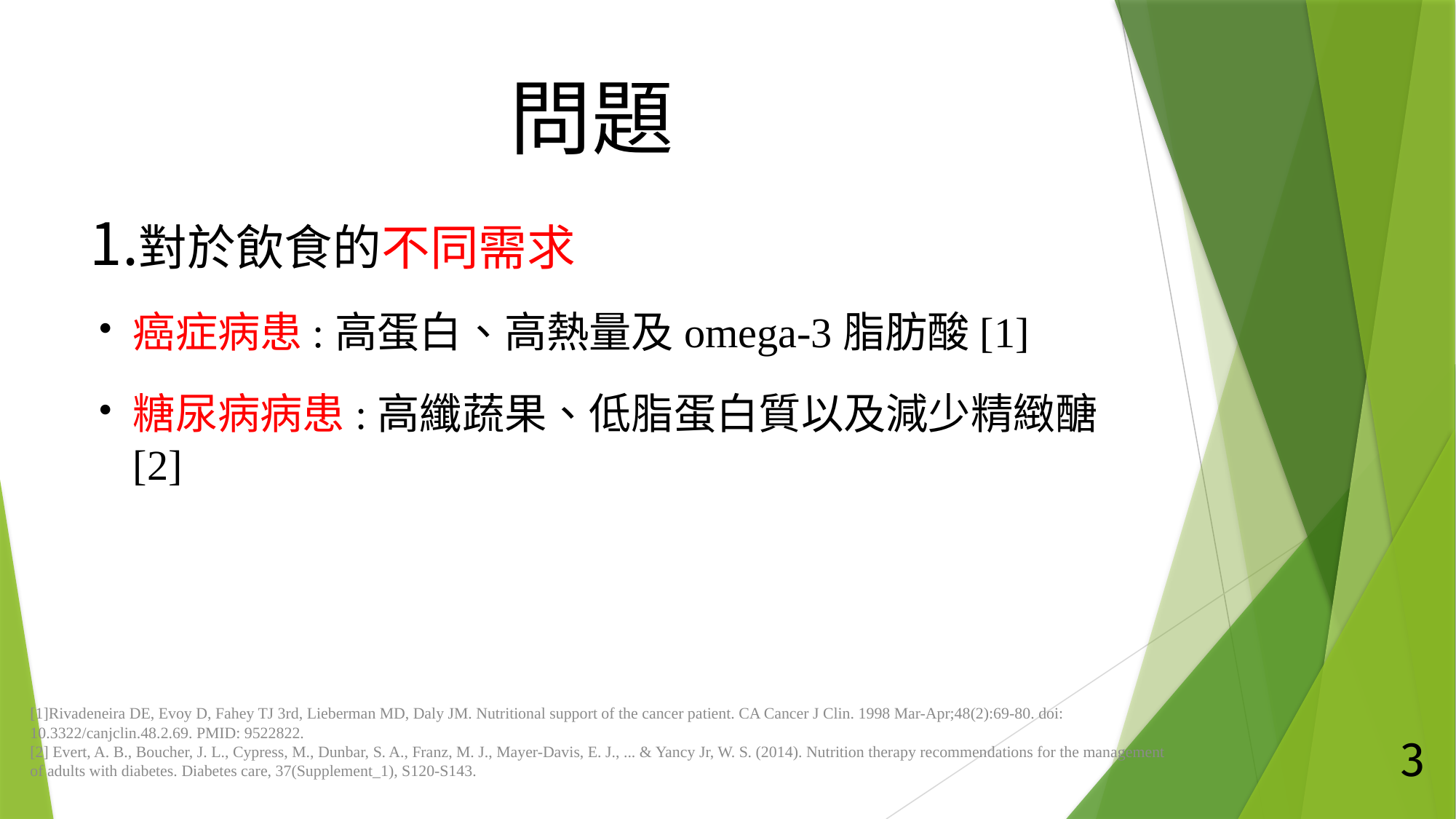

# 問題
對於飲食的不同需求
癌症病患:高蛋白、高熱量及omega-3脂肪酸[1]
糖尿病病患:高纖蔬果、低脂蛋白質以及減少精緻醣[2]
[1]Rivadeneira DE, Evoy D, Fahey TJ 3rd, Lieberman MD, Daly JM. Nutritional support of the cancer patient. CA Cancer J Clin. 1998 Mar-Apr;48(2):69-80. doi: 10.3322/canjclin.48.2.69. PMID: 9522822.
[2] Evert, A. B., Boucher, J. L., Cypress, M., Dunbar, S. A., Franz, M. J., Mayer-Davis, E. J., ... & Yancy Jr, W. S. (2014). Nutrition therapy recommendations for the management of adults with diabetes. Diabetes care, 37(Supplement_1), S120-S143.
3